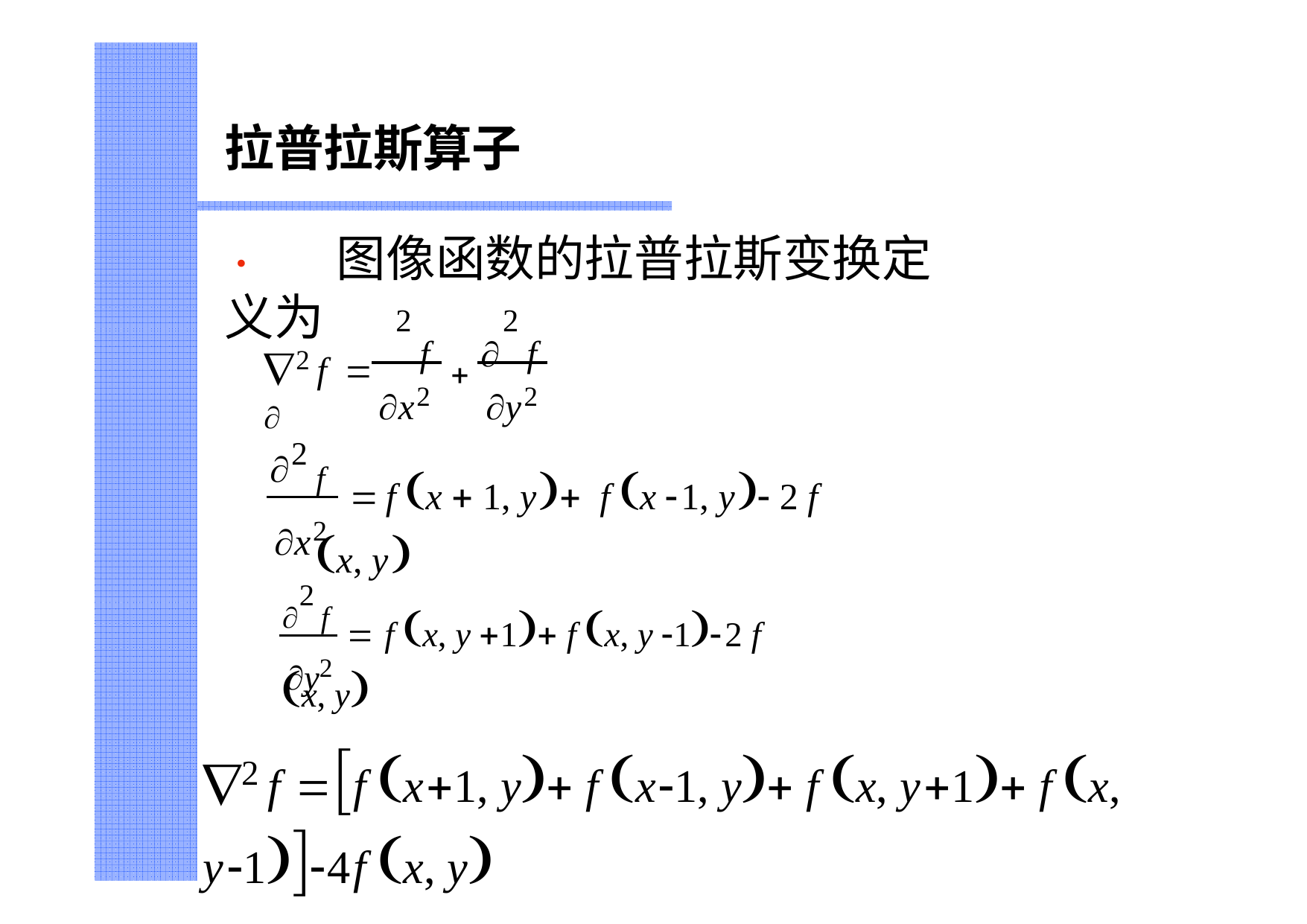

拉普拉斯算子

•	图像函数的拉普拉斯变换定义为
2	2
f	+ ∂	f
∇2 f	= ∂

∂x2	∂y2
2
∂
f	=	f (x + 1, y)+  f (x −1, y)− 2 f (x, y)

∂x2
2
∂	f	= f (x, y +1)+ f (x, y −1)−2 f (x, y)

∂y2
∇2 f =[f (x+1, y)+ f (x−1, y)+ f (x, y+1)+ f (x, y−1)]−4f (x, y)